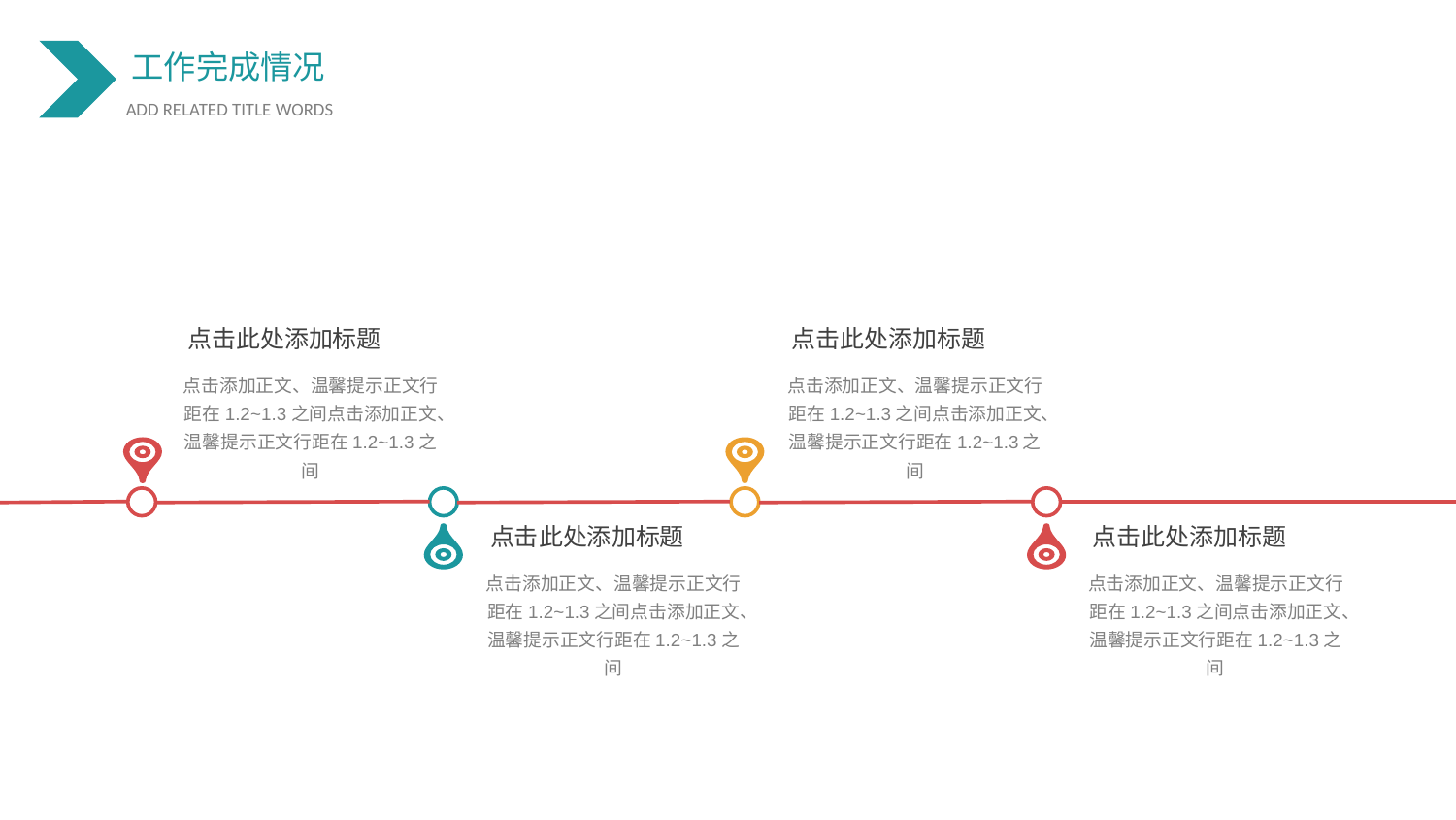

点击此处添加标题
点击此处添加标题
点击添加正文、温馨提示正文行距在1.2~1.3之间点击添加正文、温馨提示正文行距在1.2~1.3之间
点击添加正文、温馨提示正文行距在1.2~1.3之间点击添加正文、温馨提示正文行距在1.2~1.3之间

点击此处添加标题
点击此处添加标题

点击添加正文、温馨提示正文行距在1.2~1.3之间点击添加正文、温馨提示正文行距在1.2~1.3之间
点击添加正文、温馨提示正文行距在1.2~1.3之间点击添加正文、温馨提示正文行距在1.2~1.3之间